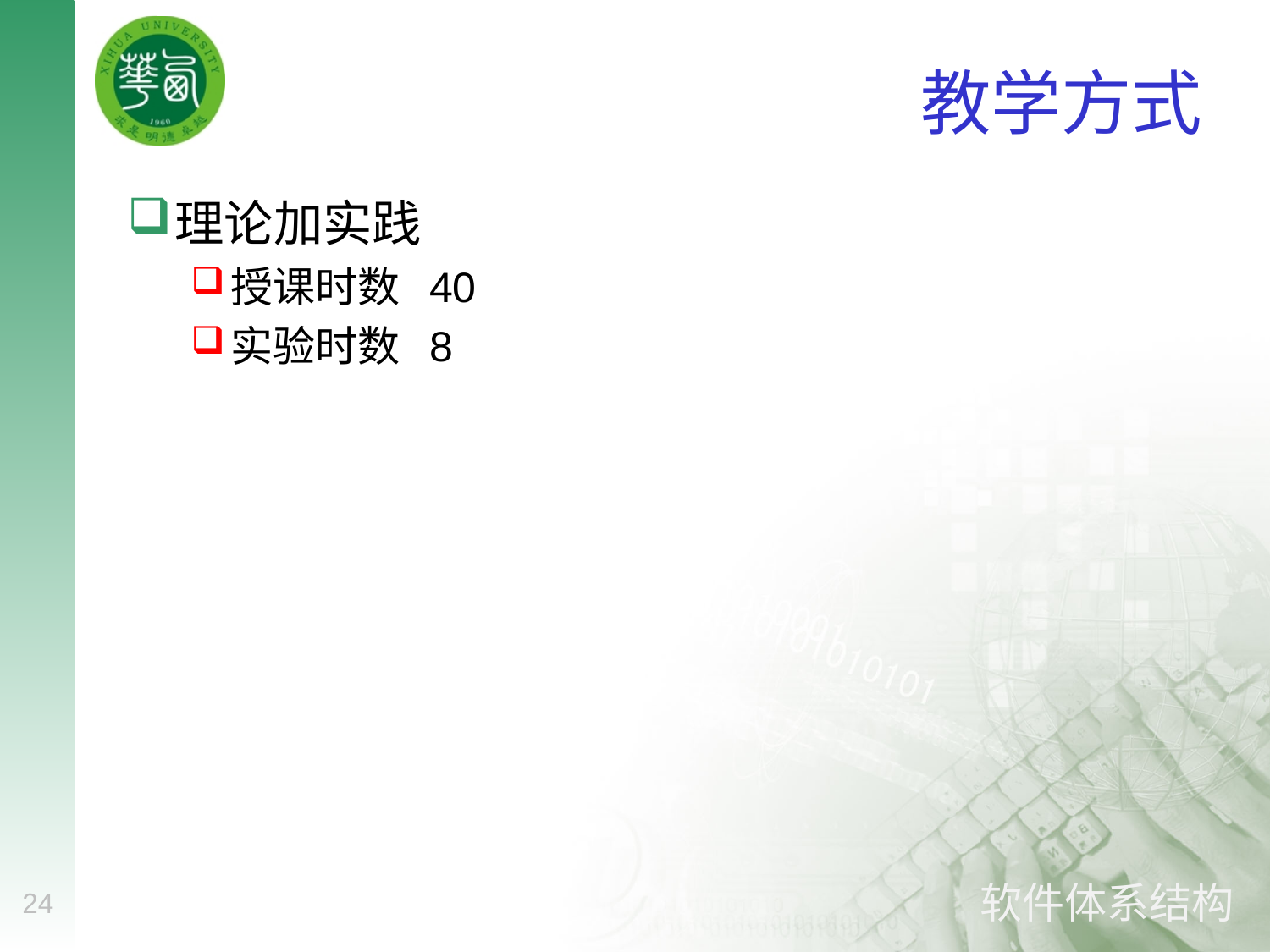

# 教学方式
理论加实践
授课时数  40
实验时数  8

24